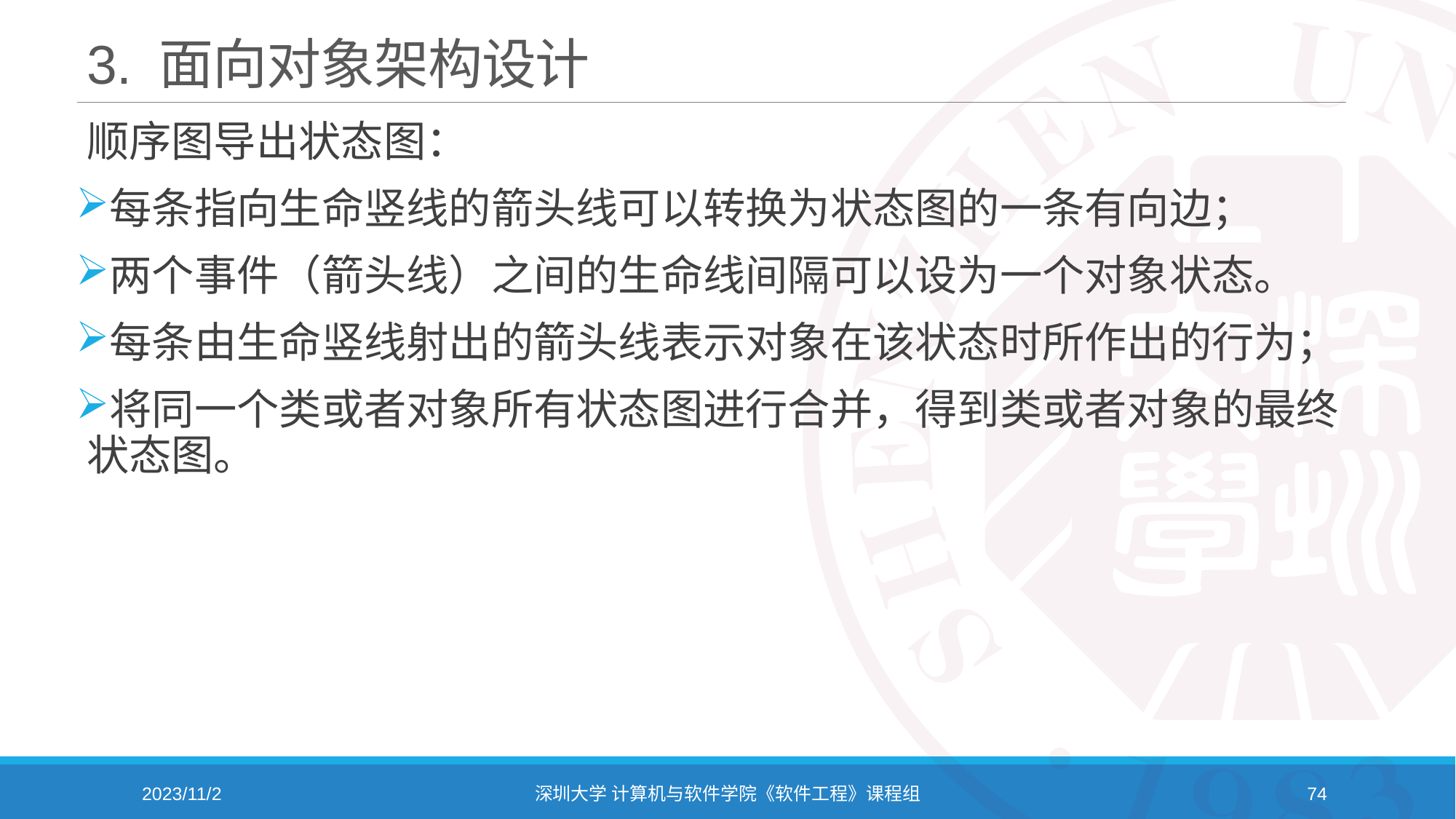

# 3. 面向对象架构设计
顺序图导出状态图：
每条指向生命竖线的箭头线可以转换为状态图的一条有向边；
两个事件（箭头线）之间的生命线间隔可以设为一个对象状态。
每条由生命竖线射出的箭头线表示对象在该状态时所作出的行为；
将同一个类或者对象所有状态图进行合并，得到类或者对象的最终状态图。

2023/11/2
深圳大学 计算机与软件学院《软件工程》课程组
74